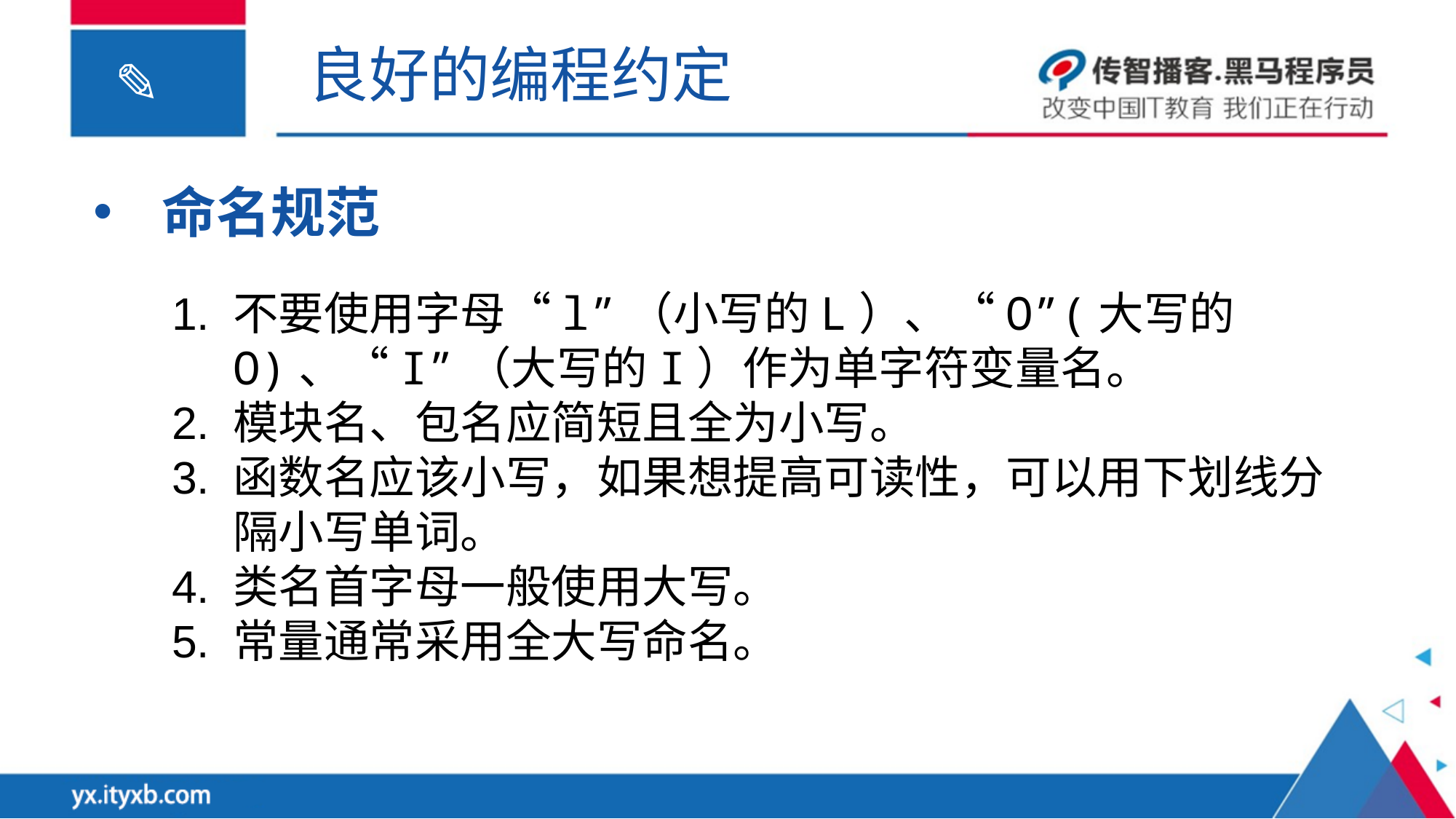

良好的编程约定
命名规范
不要使用字母“l”（小写的L）、“O”(大写的O)、“I”（大写的I）作为单字符变量名。
模块名、包名应简短且全为小写。
函数名应该小写，如果想提高可读性，可以用下划线分隔小写单词。
类名首字母一般使用大写。
常量通常采用全大写命名。